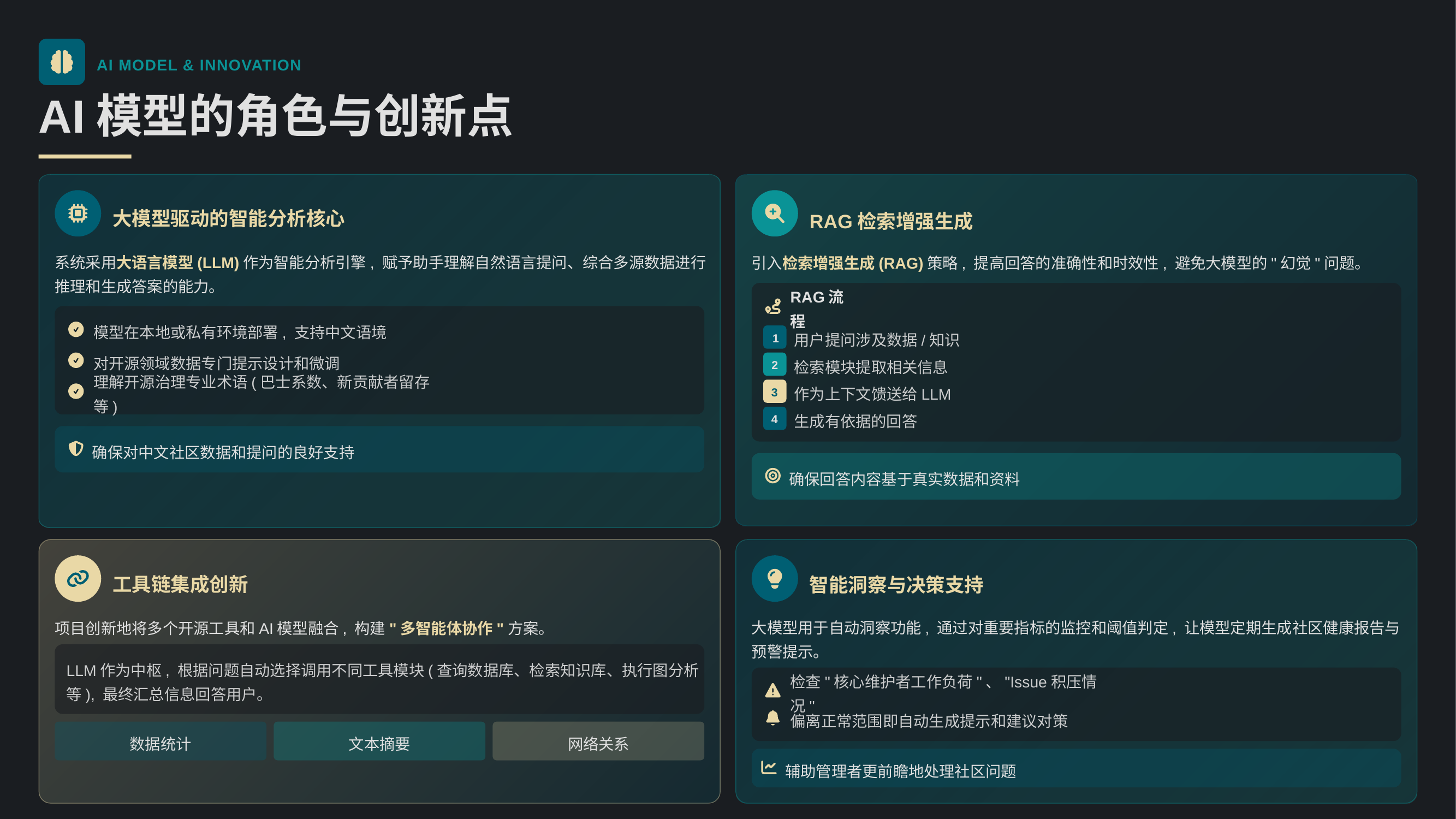

AI MODEL & INNOVATION
AI模型的角色与创新点

大模型驱动的智能分析核心
RAG检索增强生成

系统采用大语言模型(LLM)作为智能分析引擎, 赋予助手理解自然语言提问、综合多源数据进行推理和生成答案的能力。
引入检索增强生成(RAG)策略, 提高回答的准确性和时效性, 避免大模型的"幻觉"问题。

RAG流程

模型在本地或私有环境部署, 支持中文语境

用户提问涉及数据/知识
1
对开源领域数据专门提示设计和微调

检索模块提取相关信息
2
理解开源治理专业术语(巴士系数、新贡献者留存等)

作为上下文馈送给LLM

3

生成有依据的回答
4

确保对中文社区数据和提问的良好支持

确保回答内容基于真实数据和资料

工具链集成创新
智能洞察与决策支持

项目创新地将多个开源工具和AI模型融合, 构建"多智能体协作"方案。
大模型用于自动洞察功能, 通过对重要指标的监控和阈值判定, 让模型定期生成社区健康报告与预警提示。

LLM作为中枢, 根据问题自动选择调用不同工具模块(查询数据库、检索知识库、执行图分析等), 最终汇总信息回答用户。

检查"核心维护者工作负荷"、"Issue积压情况"

偏离正常范围即自动生成提示和建议对策

数据统计
文本摘要
网络关系

辅助管理者更前瞻地处理社区问题